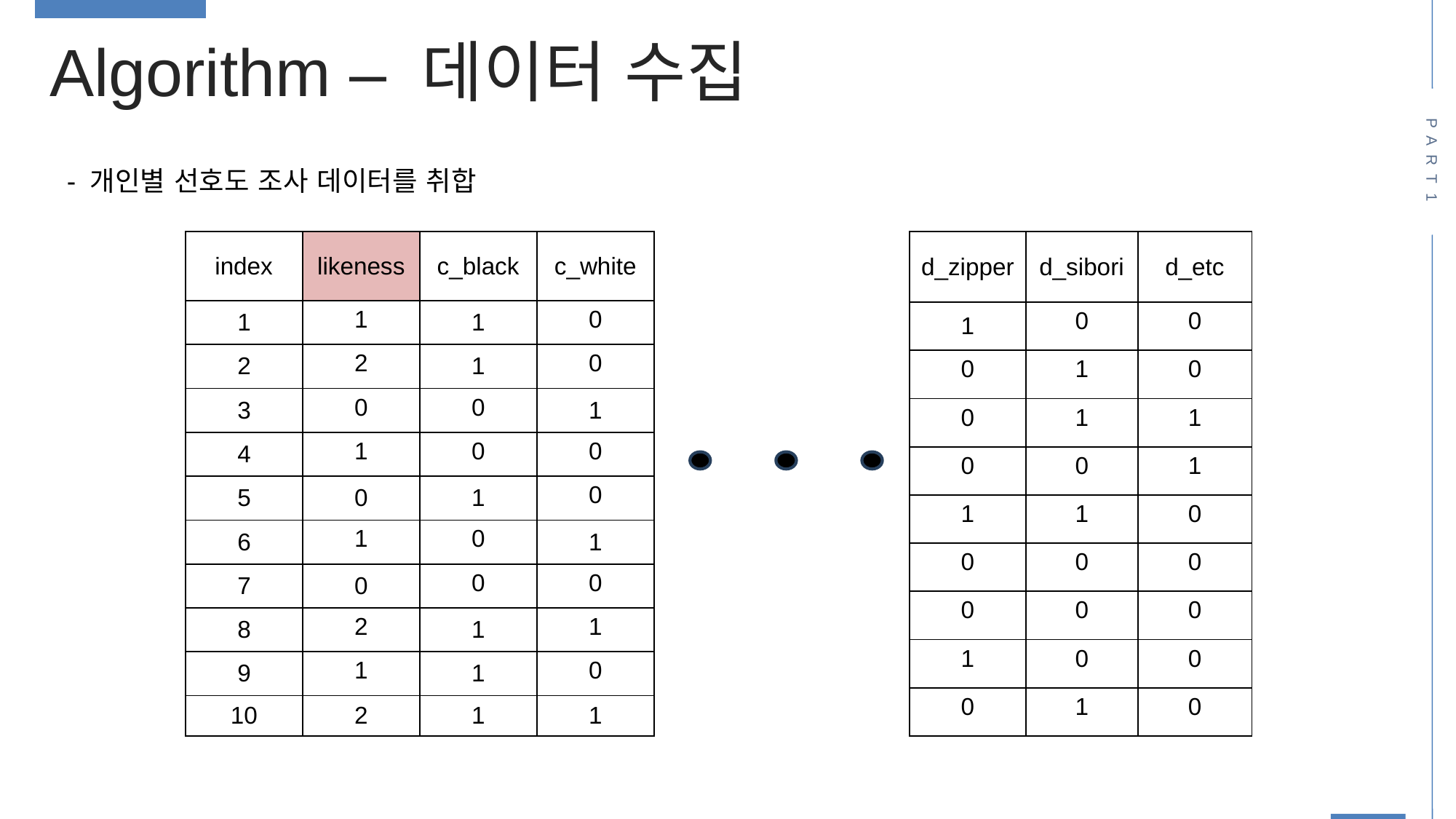

Algorithm – 데이터 수집
PART1
- 개인별 선호도 조사 데이터를 취합

| index | likeness | c\_black | c\_white |
| --- | --- | --- | --- |
| 1 | 1 | 1 | 0 |
| 2 | 2 | 1 | 0 |
| 3 | 0 | 0 | 1 |
| 4 | 1 | 0 | 0 |
| 5 | 0 | 1 | 0 |
| 6 | 1 | 0 | 1 |
| 7 | 0 | 0 | 0 |
| 8 | 2 | 1 | 1 |
| 9 | 1 | 1 | 0 |
| 10 | 2 | 1 | 1 |
| d\_zipper | d\_sibori | d\_etc |
| --- | --- | --- |
| 1 | 0 | 0 |
| 0 | 1 | 0 |
| 0 | 1 | 1 |
| 0 | 0 | 1 |
| 1 | 1 | 0 |
| 0 | 0 | 0 |
| 0 | 0 | 0 |
| 1 | 0 | 0 |
| 0 | 1 | 0 |